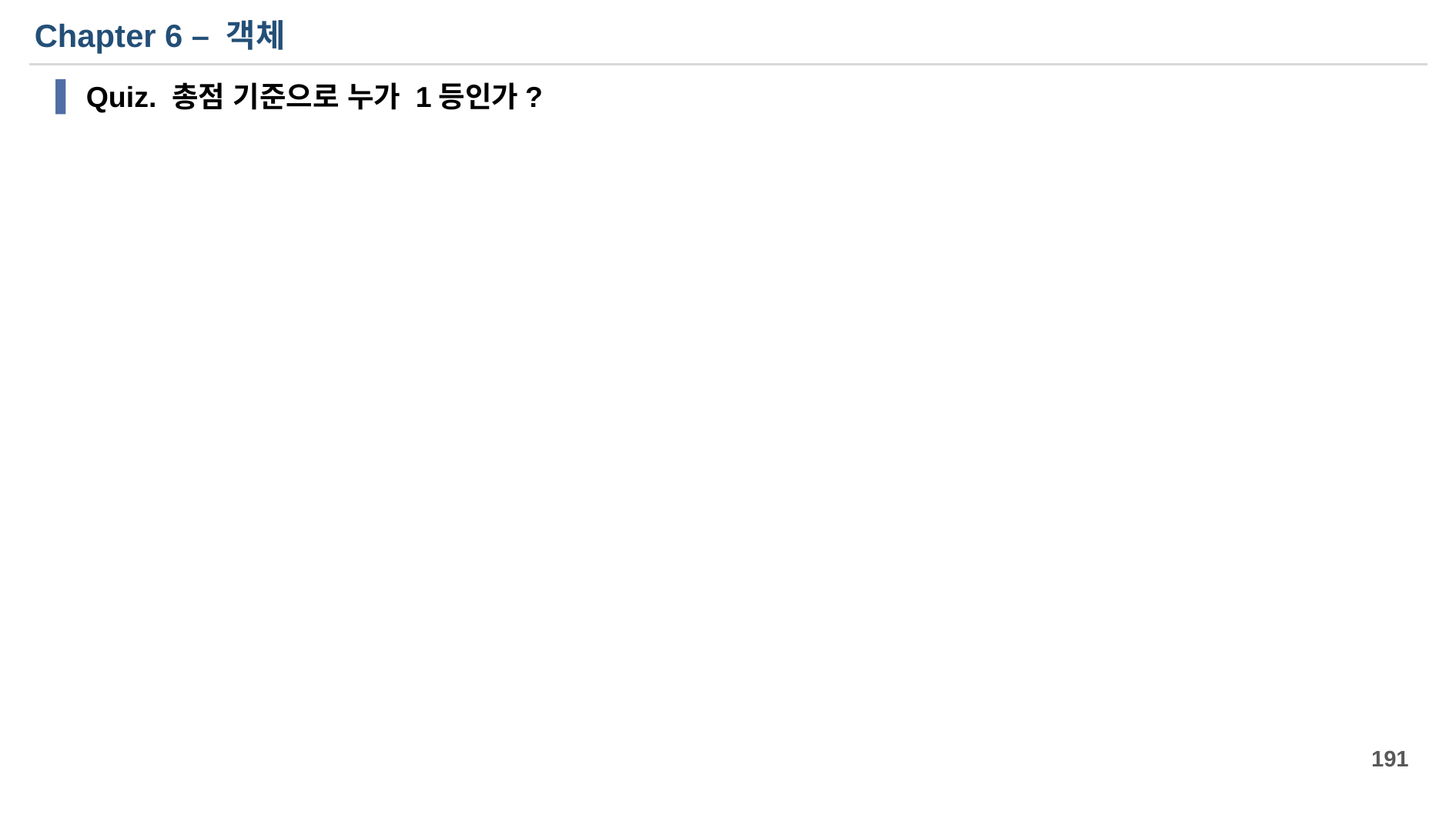

# Chapter 6 – 객체
Quiz. 총점 기준으로 누가 1등인가?

191